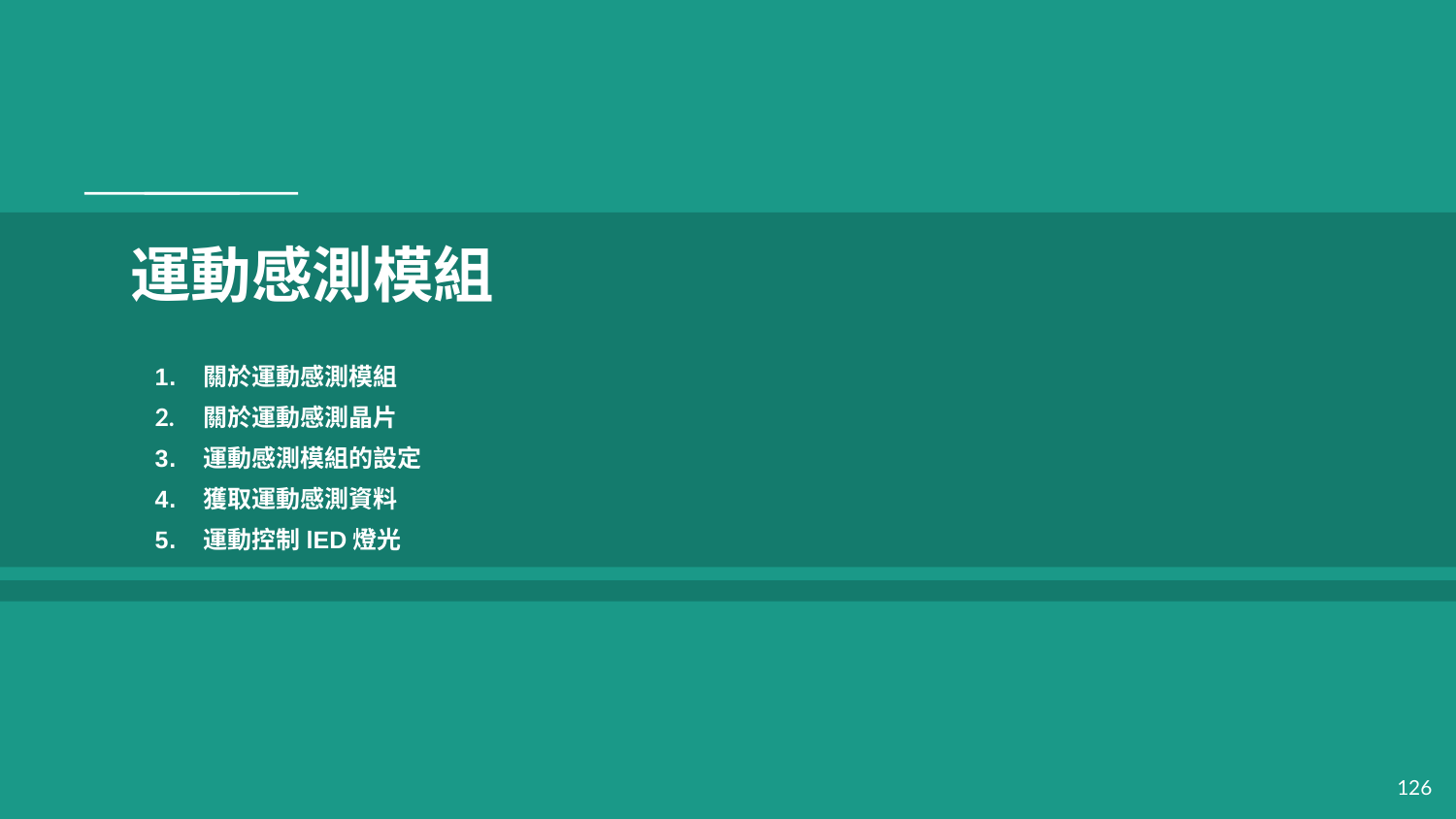

# 運動感測模組
關於運動感測模組
關於運動感測晶片
運動感測模組的設定
獲取運動感測資料
運動控制lED燈光

126